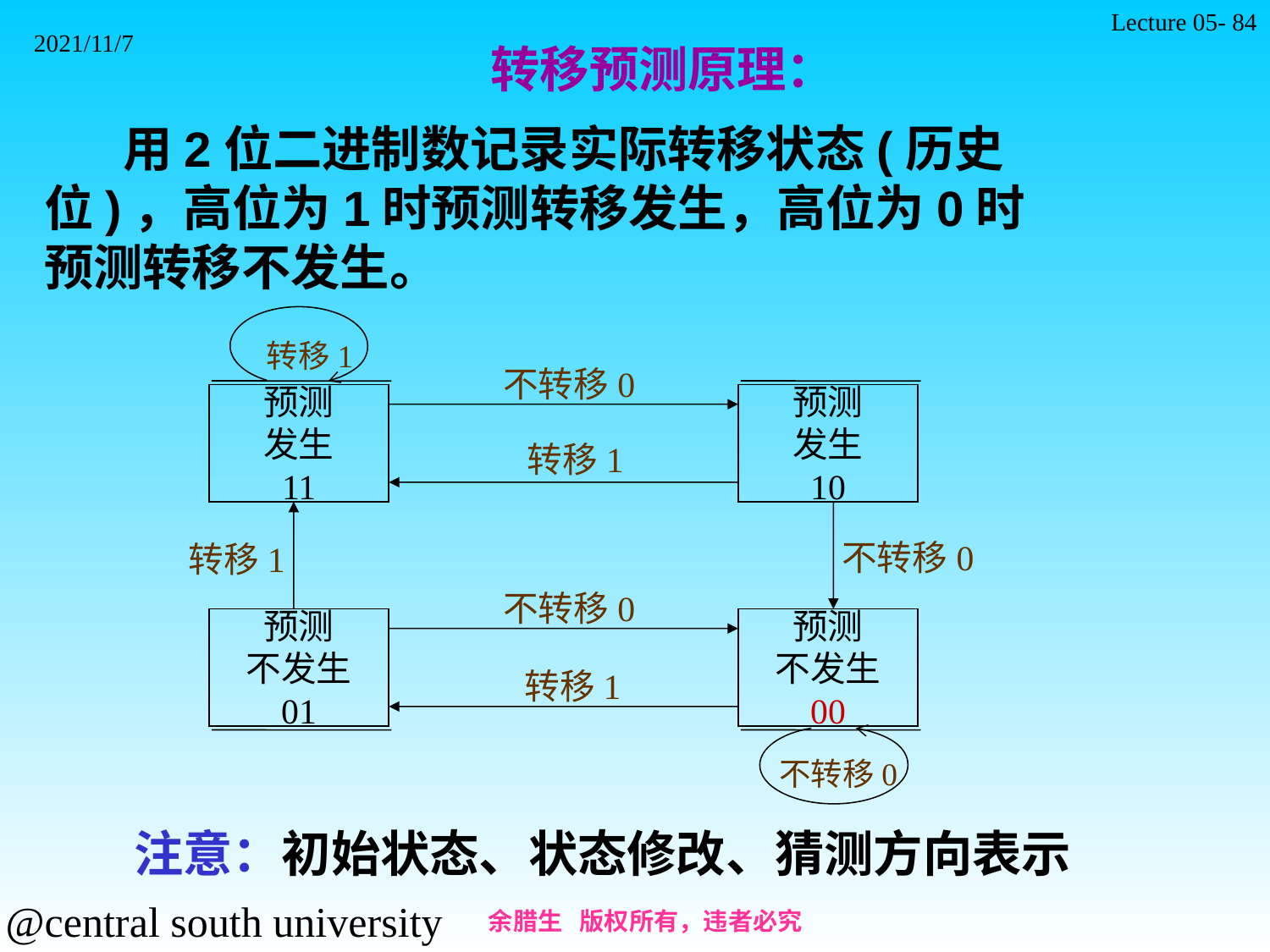

Lecture 05- 84
2021/11/7
    转移预测原理：
      用2位二进制数记录实际转移状态(历史位)，高位为1时预测转移发生，高位为0时预测转移不发生。

转移1
不转移0
预测
发生
11
预测
发生
10

转移1

不转移0
转移1
不转移0
预测
不发生
01
预测
不发生
00

转移1

不转移0

      注意：初始状态、状态修改、猜测方向表示
余腊生   版权所有，违者必究